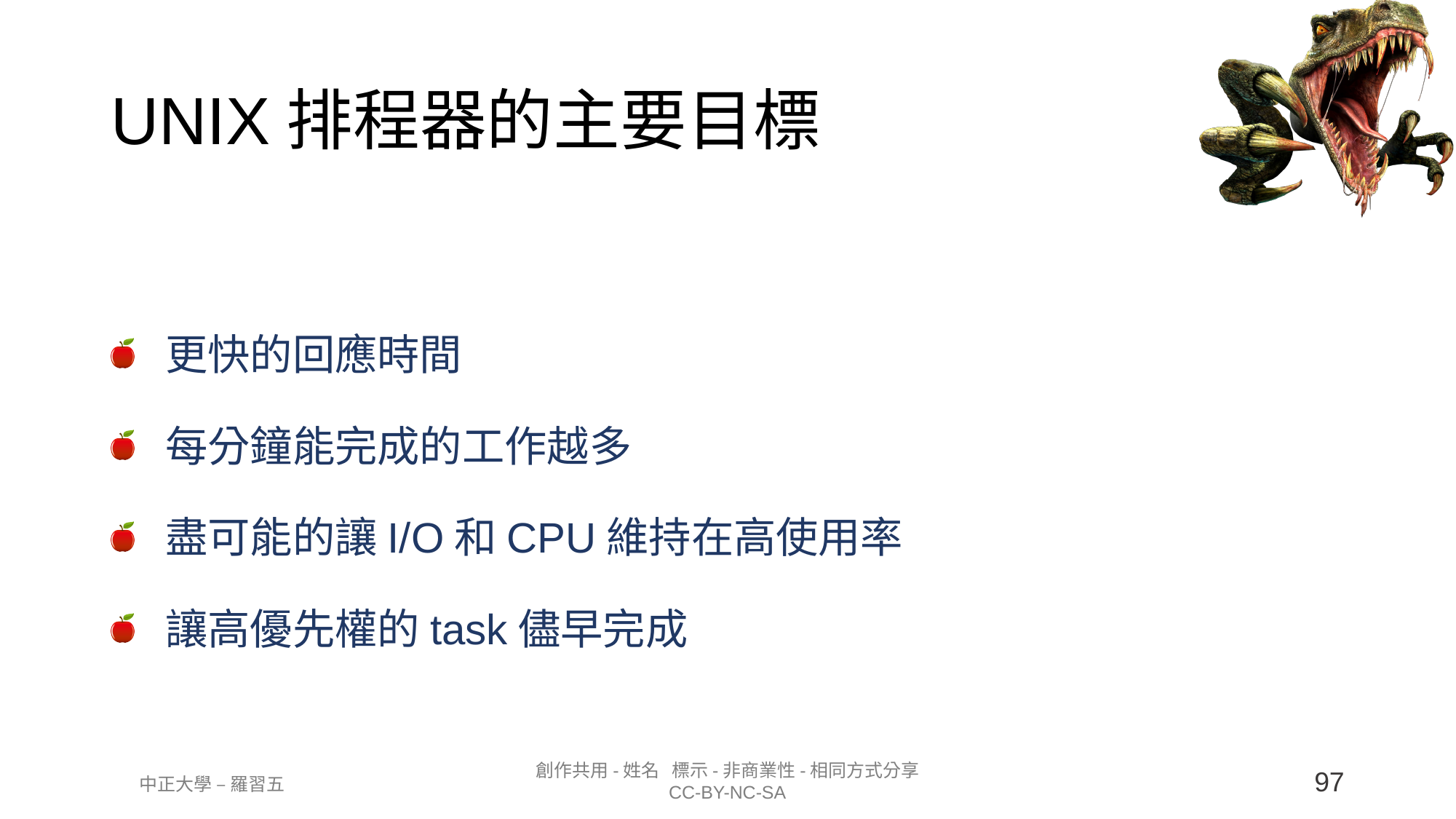

# UNIX排程器的主要目標
更快的回應時間
每分鐘能完成的工作越多
盡可能的讓I/O和CPU維持在高使用率
讓高優先權的task儘早完成